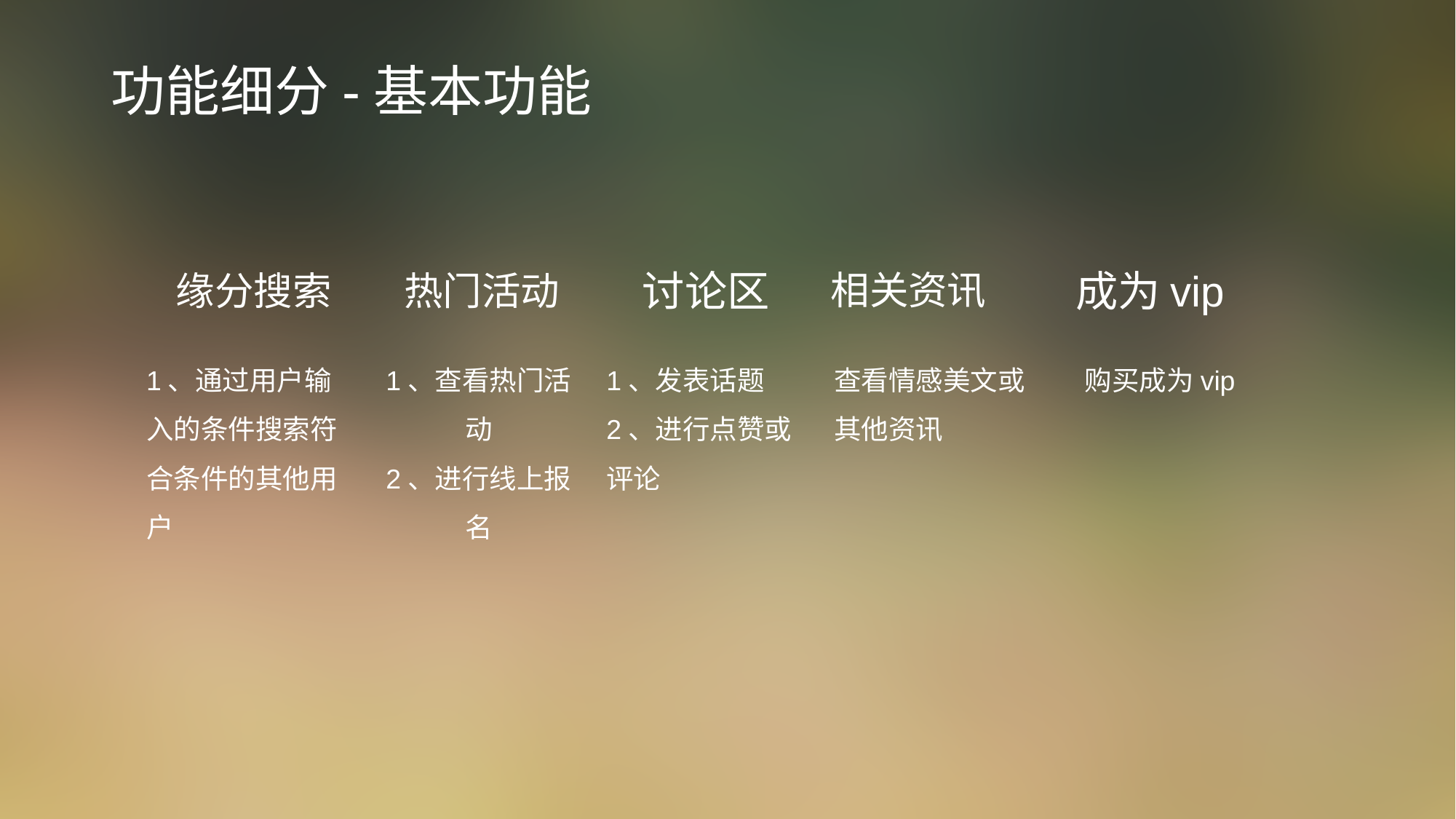

# 功能细分-基本功能
相关资讯
缘分搜索
热门活动
讨论区
成为vip
1、通过用户输入的条件搜索符合条件的其他用户
1、查看热门活动
2、进行线上报名

1、发表话题
2、进行点赞或评论
查看情感美文或其他资讯
购买成为vip